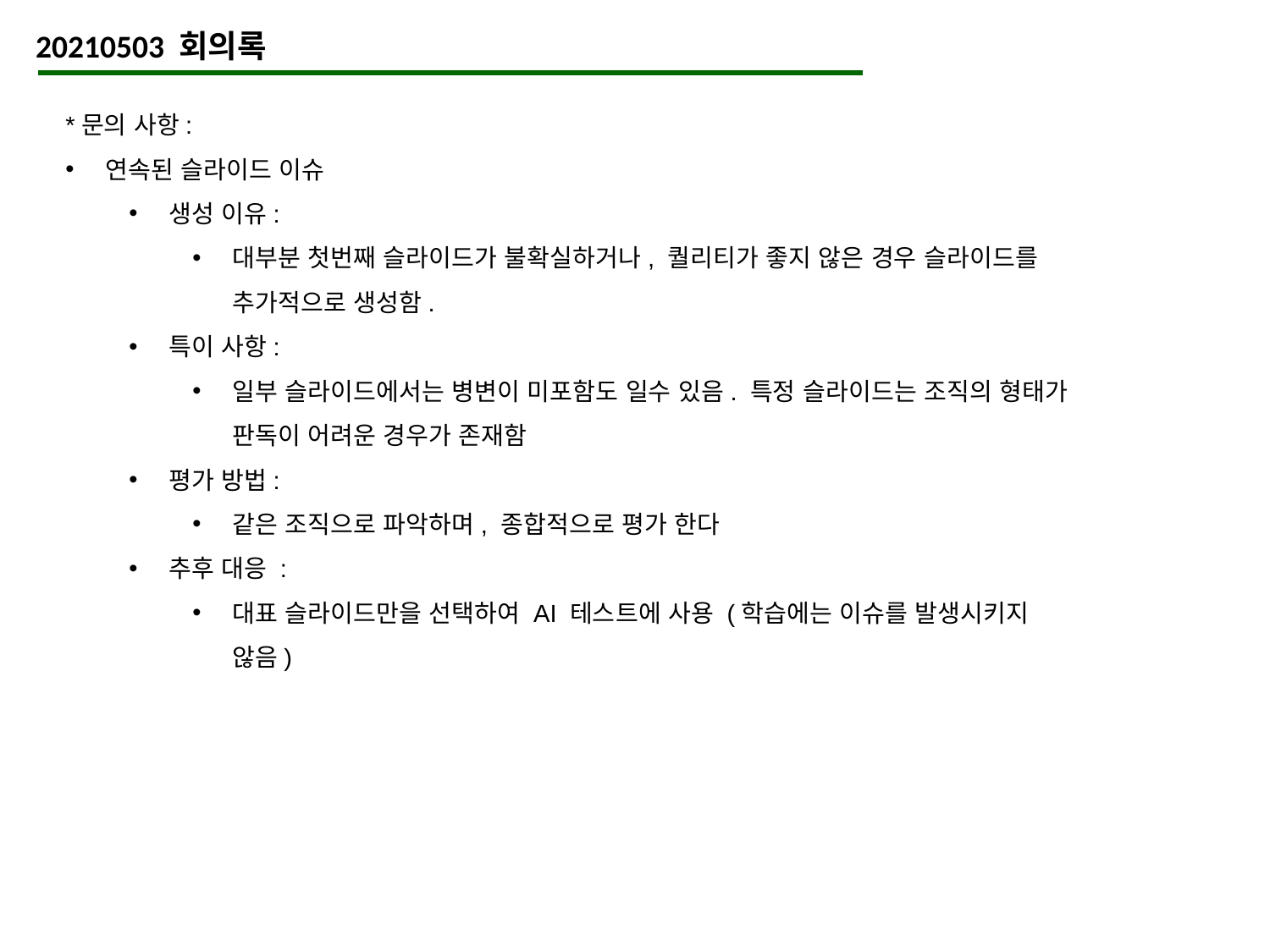

20210503 회의록
*문의 사항:
연속된 슬라이드 이슈
생성 이유:
대부분 첫번째 슬라이드가 불확실하거나, 퀄리티가 좋지 않은 경우 슬라이드를 추가적으로 생성함.
특이 사항:
일부 슬라이드에서는 병변이 미포함도 일수 있음. 특정 슬라이드는 조직의 형태가 판독이 어려운 경우가 존재함
평가 방법:
같은 조직으로 파악하며, 종합적으로 평가 한다
추후 대응 :
대표 슬라이드만을 선택하여 AI 테스트에 사용 (학습에는 이슈를 발생시키지 않음)